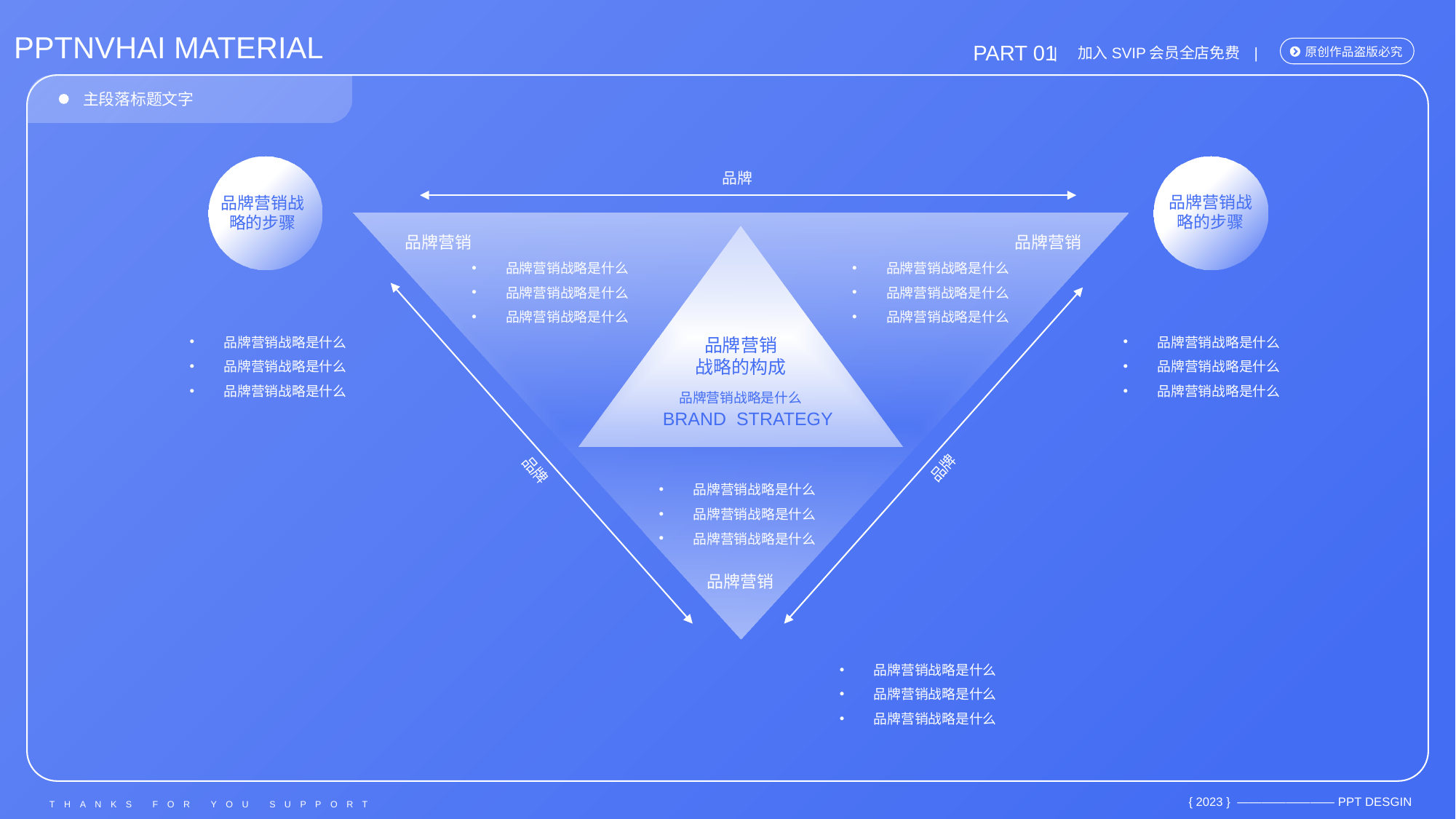

品牌
品牌营销战略的步骤
品牌营销战略的步骤

品牌营销

品牌营销
品牌营销战略是什么
品牌营销战略是什么
品牌营销战略是什么
品牌营销战略是什么
品牌营销战略是什么
品牌营销战略是什么
品牌
品牌营销战略是什么
品牌营销战略是什么
品牌营销战略是什么
品牌营销战略是什么
品牌营销战略是什么
品牌营销战略是什么
品牌营销
战略的构成
品牌营销战略是什么
Brand  strategy
品牌
品牌营销战略是什么
品牌营销战略是什么
品牌营销战略是什么
品牌营销
品牌营销战略是什么
品牌营销战略是什么
品牌营销战略是什么